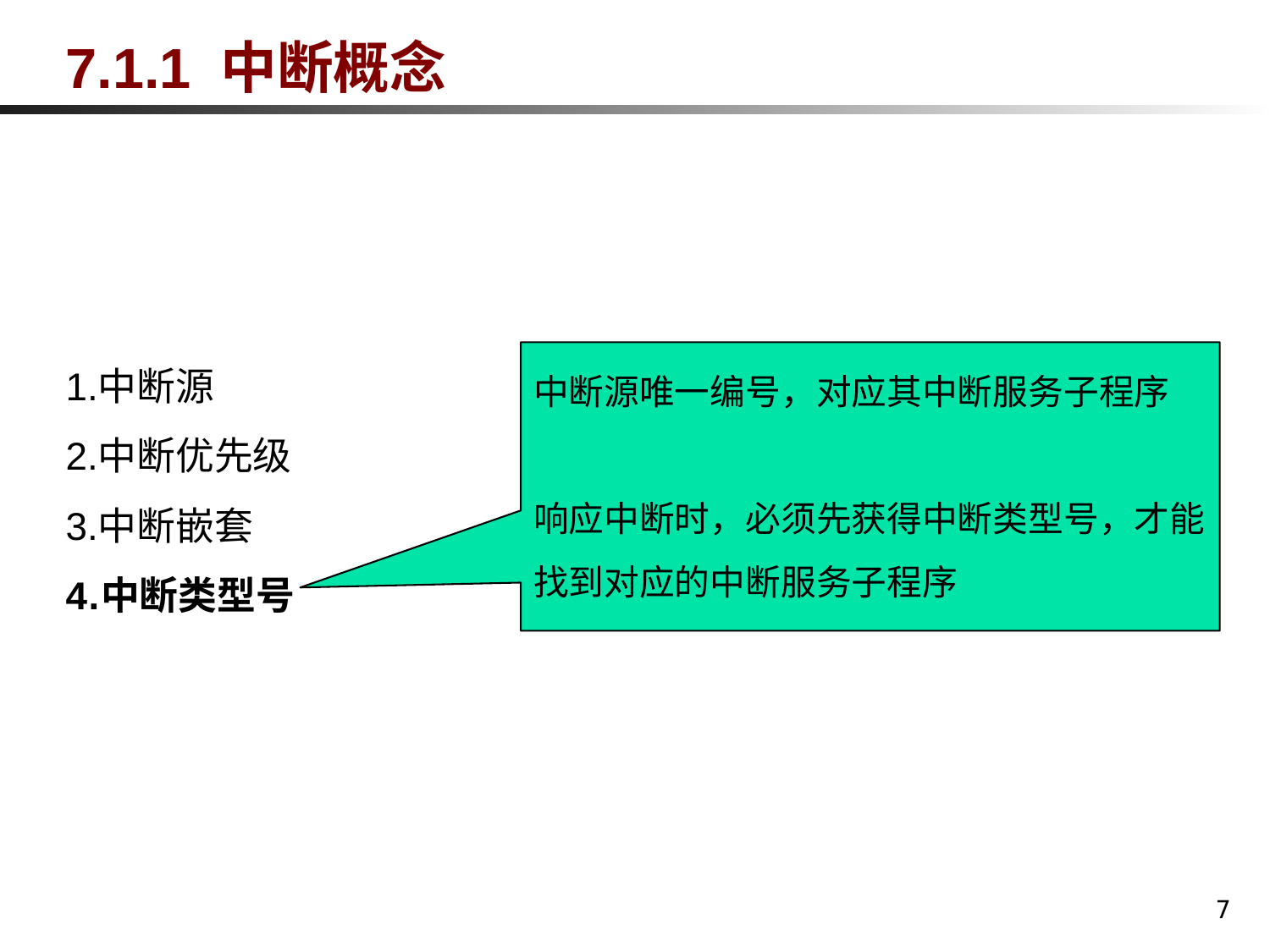

# 7.1.1 中断概念
中断源
中断优先级
中断嵌套
中断类型号
中断源唯一编号，对应其中断服务子程序

响应中断时，必须先获得中断类型号，才能找到对应的中断服务子程序
7